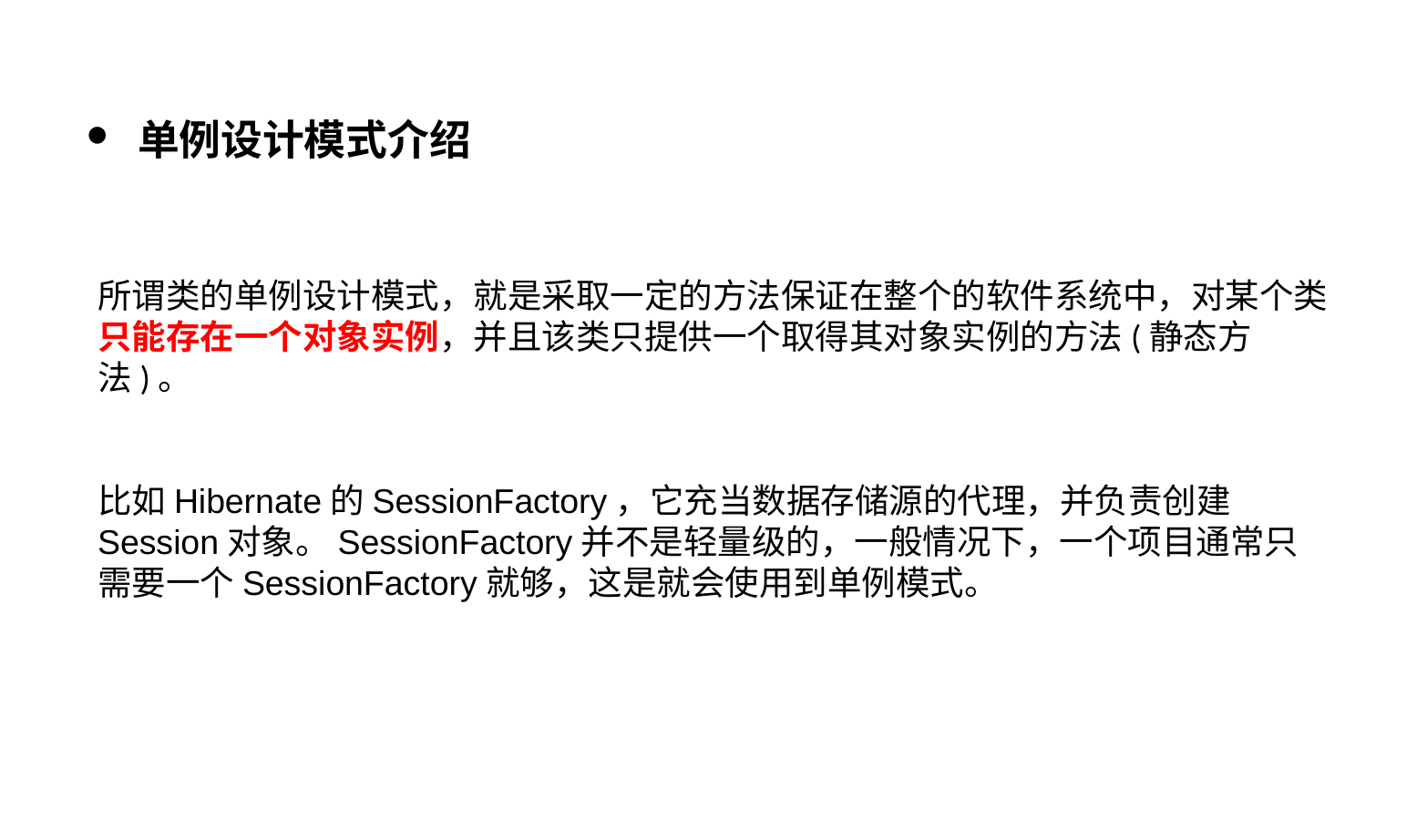

单例设计模式介绍

所谓类的单例设计模式，就是采取一定的方法保证在整个的软件系统中，对某个类只能存在一个对象实例，并且该类只提供一个取得其对象实例的方法(静态方法)。

比如Hibernate的SessionFactory，它充当数据存储源的代理，并负责创建Session对象。SessionFactory并不是轻量级的，一般情况下，一个项目通常只需要一个SessionFactory就够，这是就会使用到单例模式。